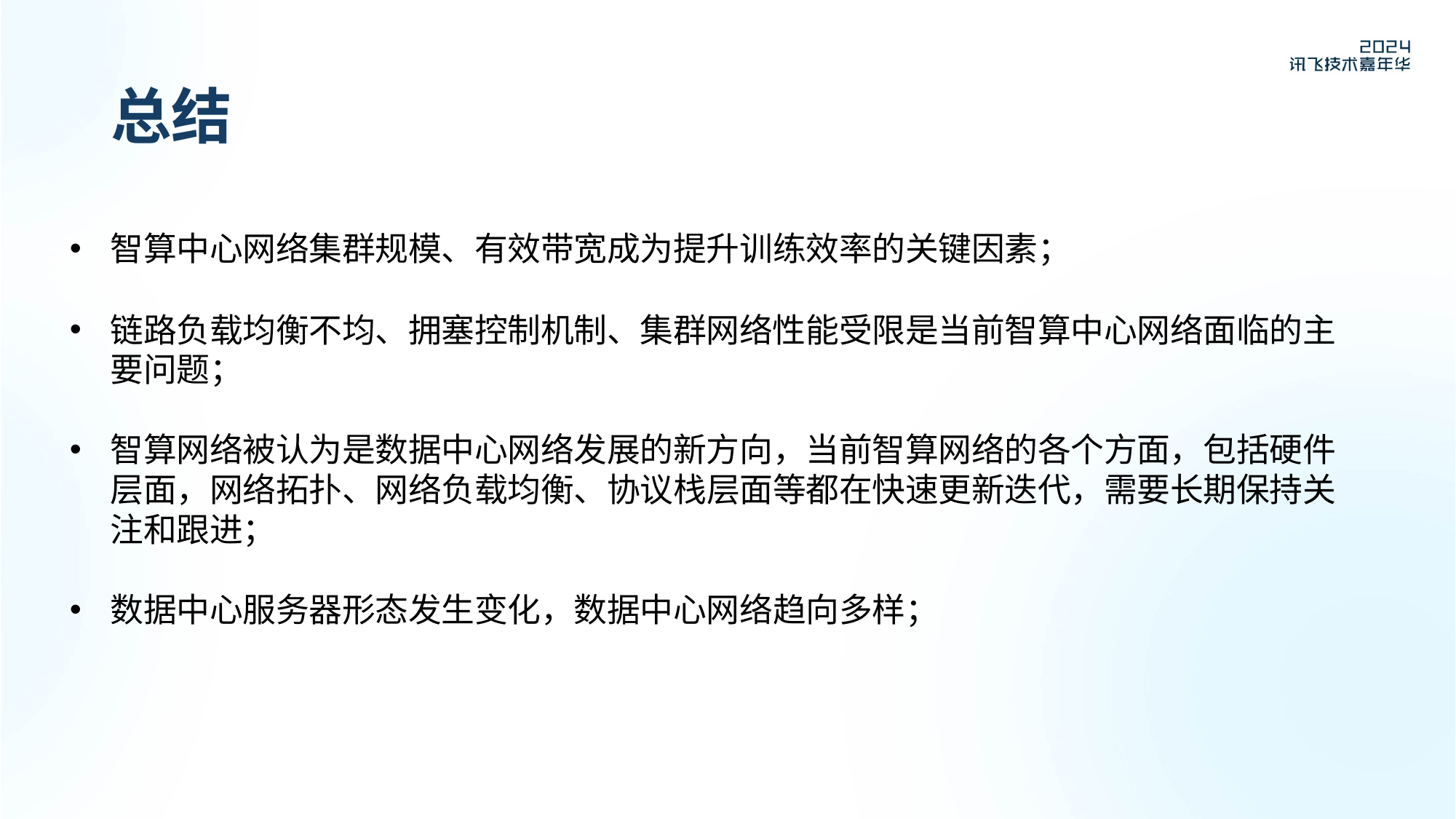

总结
智算中心网络集群规模、有效带宽成为提升训练效率的关键因素；

链路负载均衡不均、拥塞控制机制、集群网络性能受限是当前智算中心网络面临的主要问题；

智算网络被认为是数据中心网络发展的新方向，当前智算网络的各个方面，包括硬件层面，网络拓扑、网络负载均衡、协议栈层面等都在快速更新迭代，需要长期保持关注和跟进；

数据中心服务器形态发生变化，数据中心网络趋向多样；